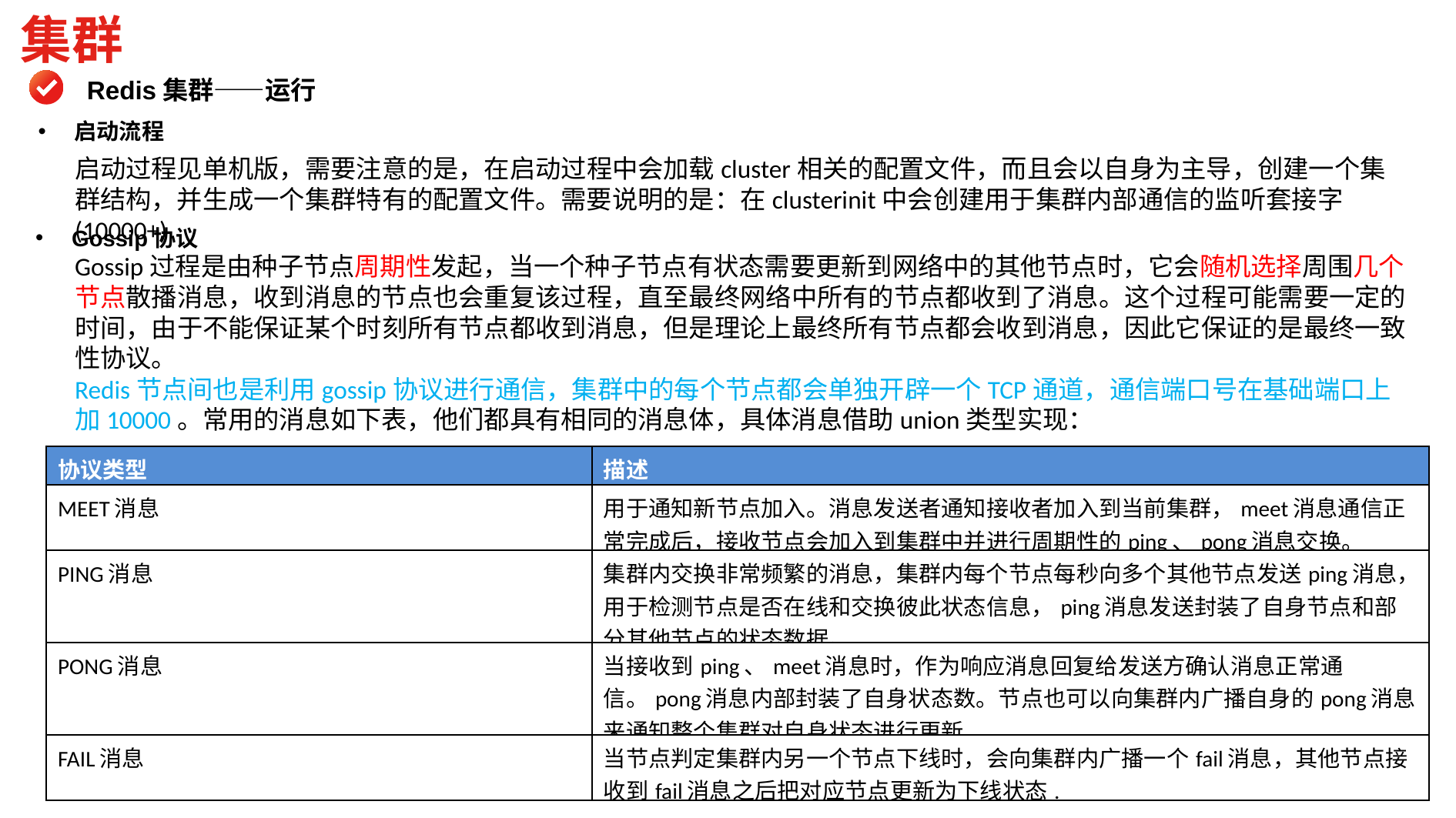

集群
Redis集群——运行

启动流程
启动过程见单机版，需要注意的是，在启动过程中会加载cluster相关的配置文件，而且会以自身为主导，创建一个集群结构，并生成一个集群特有的配置文件。需要说明的是：在clusterinit中会创建用于集群内部通信的监听套接字(10000+)
Gossip协议
Gossip过程是由种子节点周期性发起，当一个种子节点有状态需要更新到网络中的其他节点时，它会随机选择周围几个节点散播消息，收到消息的节点也会重复该过程，直至最终网络中所有的节点都收到了消息。这个过程可能需要一定的时间，由于不能保证某个时刻所有节点都收到消息，但是理论上最终所有节点都会收到消息，因此它保证的是最终一致性协议。

Redis节点间也是利用gossip协议进行通信，集群中的每个节点都会单独开辟一个TCP通道，通信端口号在基础端口上加10000。常用的消息如下表，他们都具有相同的消息体，具体消息借助union类型实现：
| 协议类型 | 描述 |
| --- | --- |
| MEET消息 | 用于通知新节点加入。消息发送者通知接收者加入到当前集群，meet消息通信正常完成后，接收节点会加入到集群中并进行周期性的ping、pong消息交换。 |
| PING消息 | 集群内交换非常频繁的消息，集群内每个节点每秒向多个其他节点发送ping消息，用于检测节点是否在线和交换彼此状态信息，ping消息发送封装了自身节点和部分其他节点的状态数据。 |
| PONG消息 | 当接收到ping、meet消息时，作为响应消息回复给发送方确认消息正常通信。pong消息内部封装了自身状态数。节点也可以向集群内广播自身的pong消息来通知整个集群对自身状态进行更新 |
| FAIL消息 | 当节点判定集群内另一个节点下线时，会向集群内广播一个fail消息，其他节点接收到fail消息之后把对应节点更新为下线状态. |